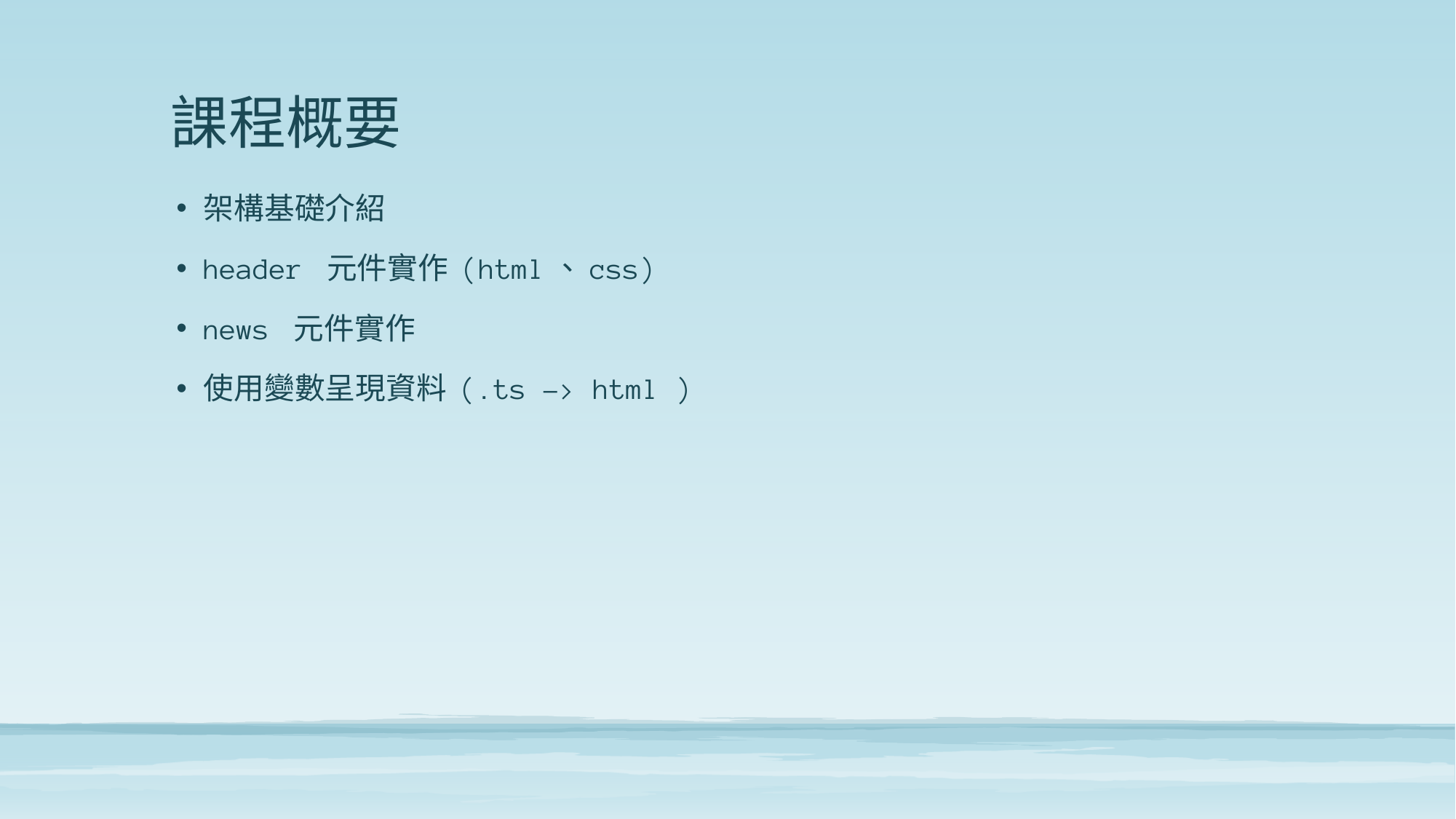

# 課程概要
架構基礎介紹
header 元件實作 (html、css)
news 元件實作
使用變數呈現資料 (.ts -> html )